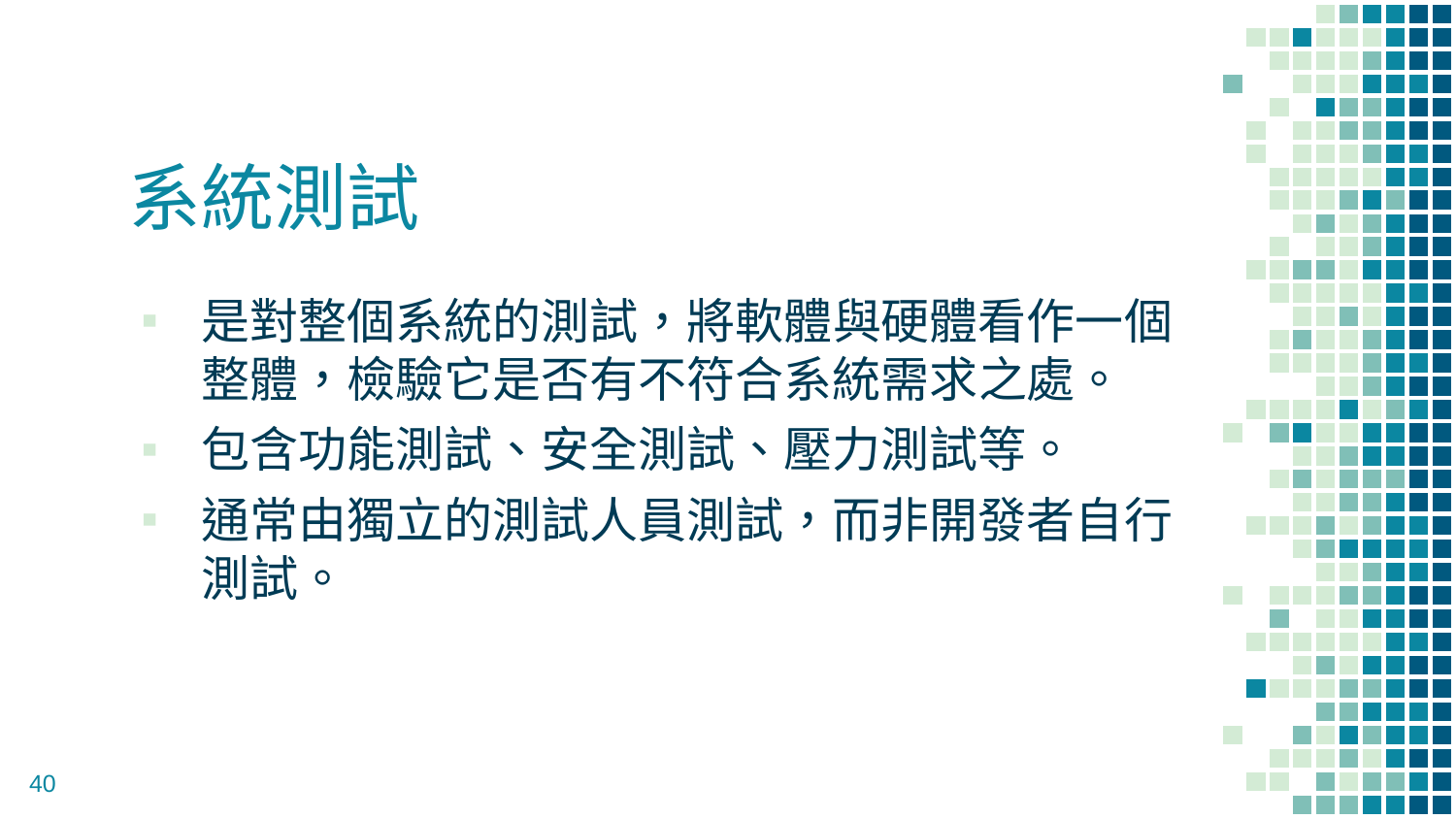

# 系統測試
是對整個系統的測試，將軟體與硬體看作一個整體，檢驗它是否有不符合系統需求之處。
包含功能測試、安全測試、壓力測試等。
通常由獨立的測試人員測試，而非開發者自行測試。
40